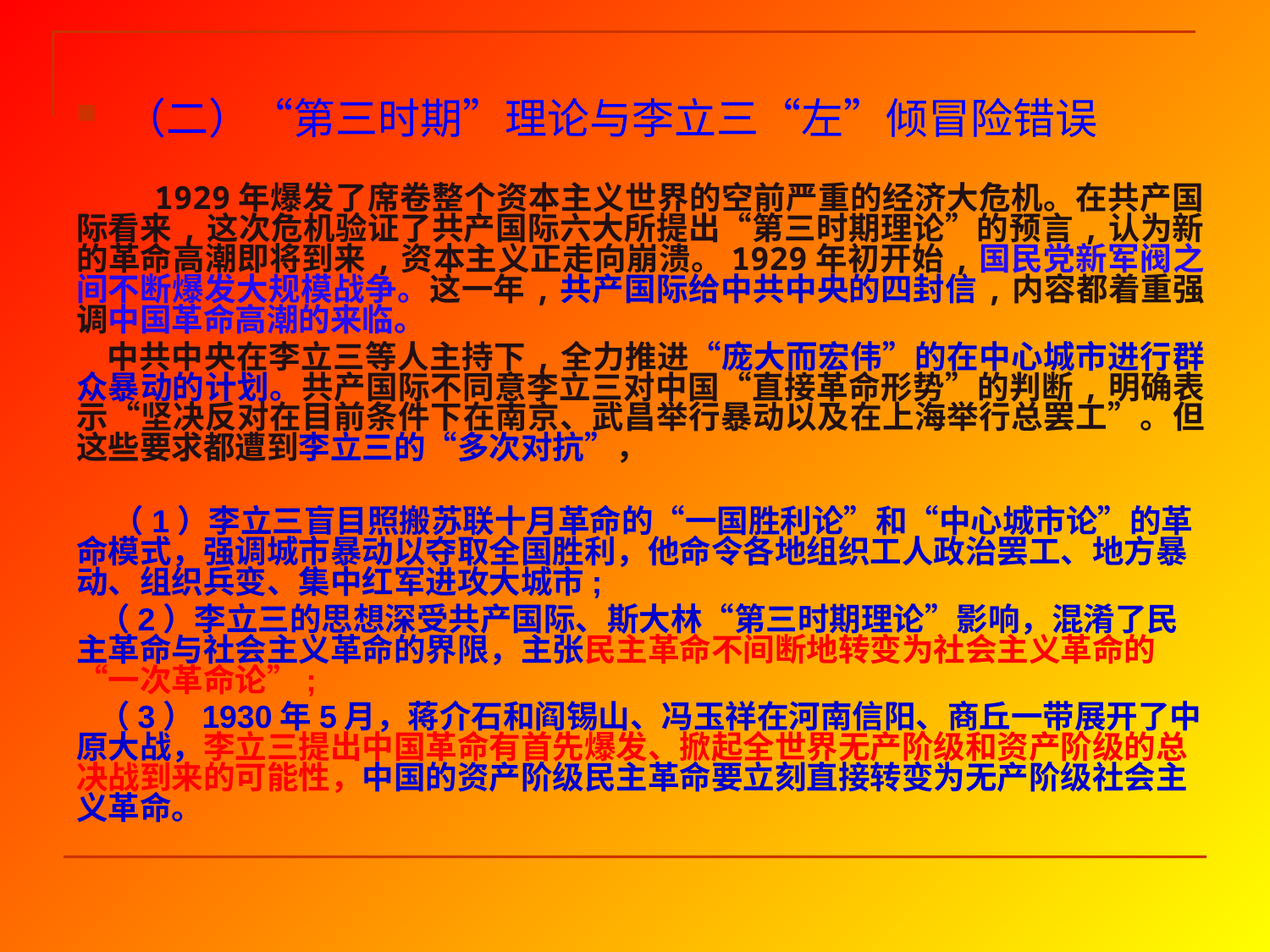

（二）“第三时期”理论与李立三“左”倾冒险错误

    1929年爆发了席卷整个资本主义世界的空前严重的经济大危机。在共产国际看来,这次危机验证了共产国际六大所提出“第三时期理论”的预言,认为新的革命高潮即将到来,资本主义正走向崩溃。1929年初开始,国民党新军阀之间不断爆发大规模战争。这一年,共产国际给中共中央的四封信,内容都着重强调中国革命高潮的来临。
   中共中央在李立三等人主持下,全力推进“庞大而宏伟”的在中心城市进行群众暴动的计划。共产国际不同意李立三对中国“直接革命形势”的判断,明确表示“坚决反对在目前条件下在南京、武昌举行暴动以及在上海举行总罢工”。但这些要求都遭到李立三的“多次对抗”，

    （1）李立三盲目照搬苏联十月革命的“一国胜利论”和“中心城市论”的革命模式，强调城市暴动以夺取全国胜利，他命令各地组织工人政治罢工、地方暴动、组织兵变、集中红军进攻大城市;
  （2）李立三的思想深受共产国际、斯大林“第三时期理论”影响，混淆了民主革命与社会主义革命的界限，主张民主革命不间断地转变为社会主义革命的“一次革命论”;
  （3）1930年5月，蒋介石和阎锡山、冯玉祥在河南信阳、商丘一带展开了中原大战，李立三提出中国革命有首先爆发、掀起全世界无产阶级和资产阶级的总决战到来的可能性，中国的资产阶级民主革命要立刻直接转变为无产阶级社会主义革命。